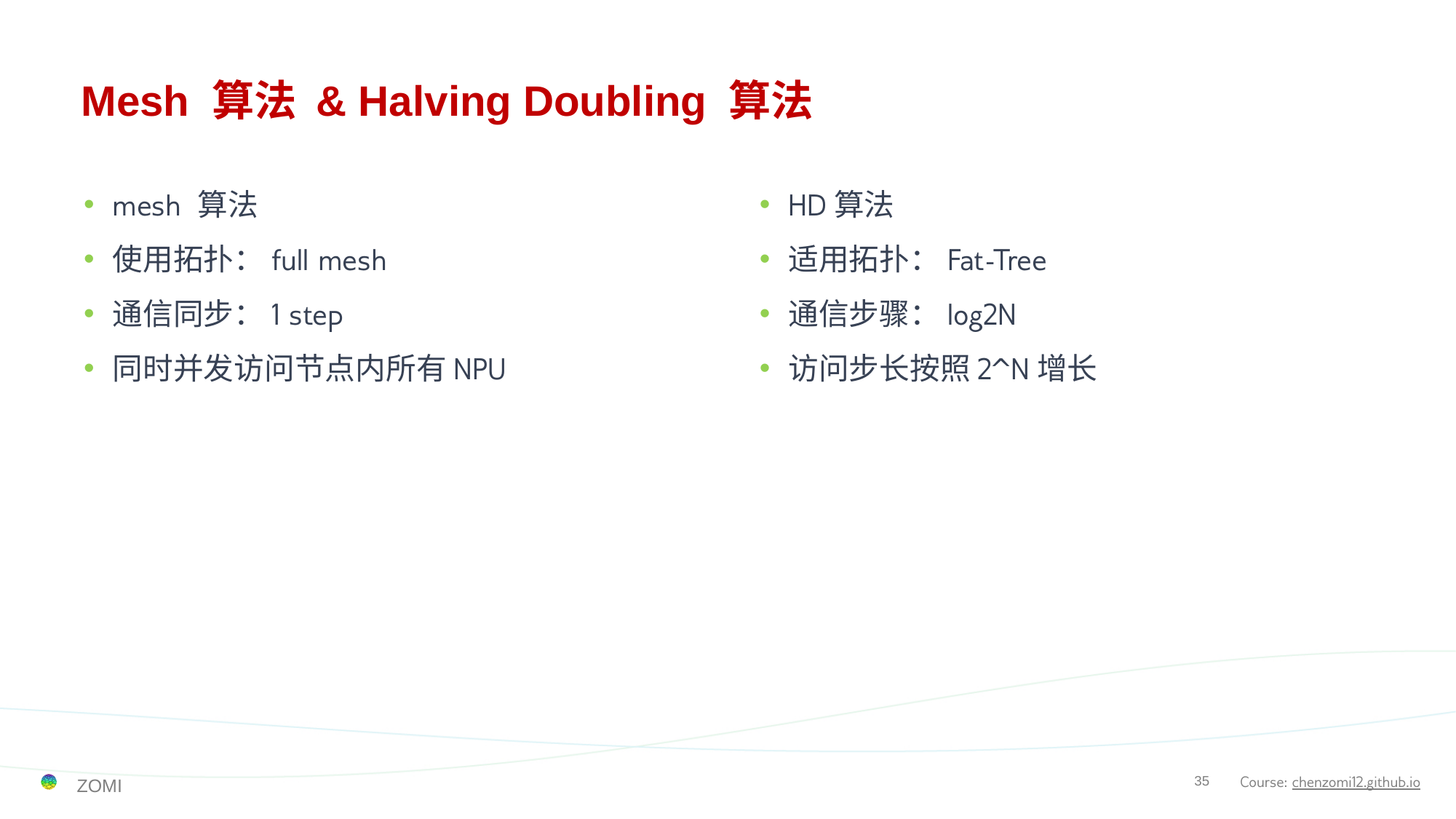

# Mesh 算法 & Halving Doubling 算法
mesh 算法
使用拓扑：full mesh
通信同步：1 step
同时并发访问节点内所有NPU
HD算法
适用拓扑：Fat-Tree
通信步骤：log2N
访问步长按照2^N增长